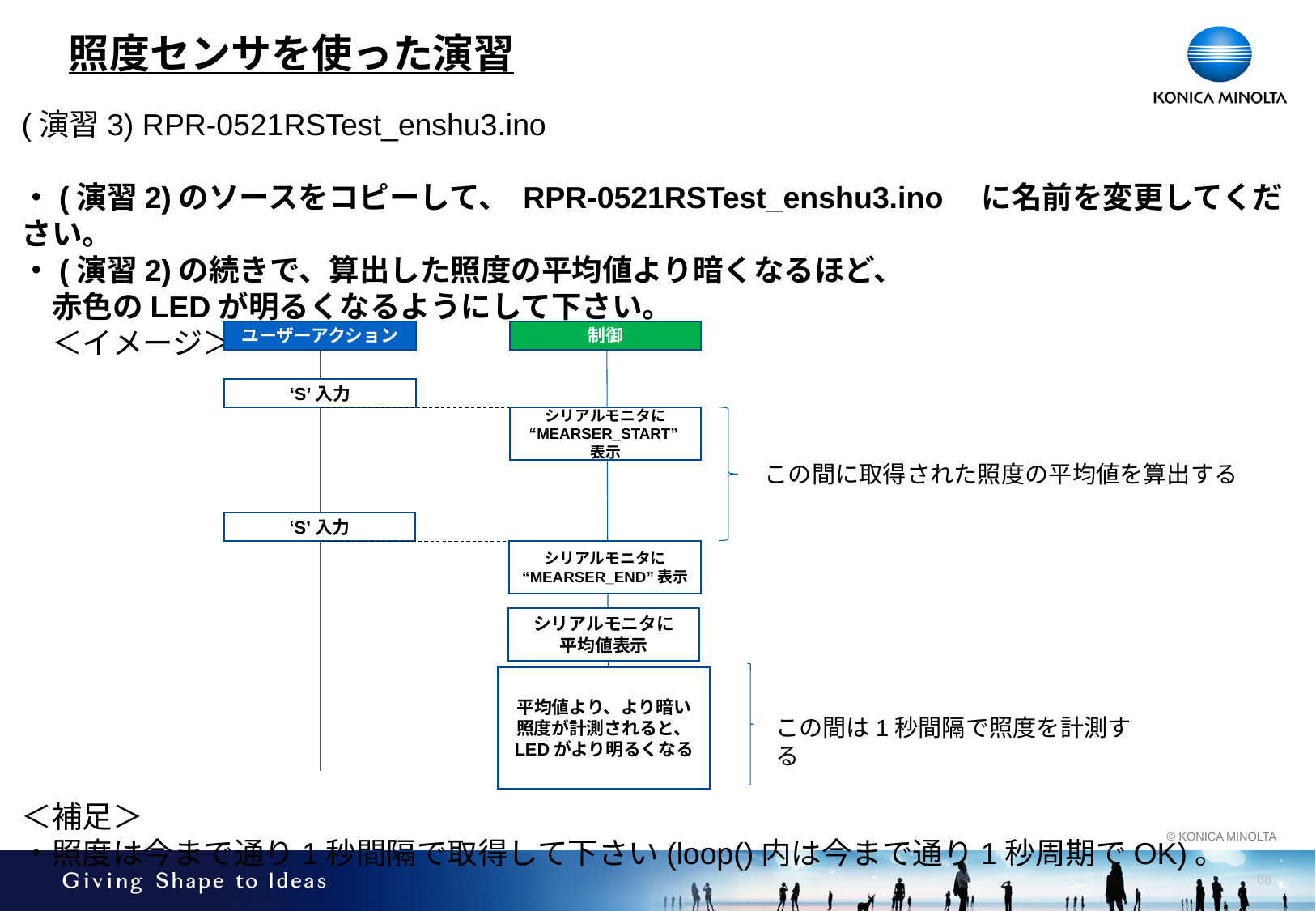

# 照度センサを使った演習
(演習3) RPR-0521RSTest_enshu3.ino

・(演習2)のソースをコピーして、 RPR-0521RSTest_enshu3.ino　に名前を変更してください。
・(演習2)の続きで、算出した照度の平均値より暗くなるほど、
　赤色のLEDが明るくなるようにして下さい。
　＜イメージ＞

＜補足＞
・照度は今まで通り1秒間隔で取得して下さい(loop()内は今まで通り1秒周期でOK)。

ユーザーアクション
制御
‘S’入力
シリアルモニタに
“MEARSER_START”表示

この間に取得された照度の平均値を算出する
‘S’入力
シリアルモニタに
“MEARSER_END”表示
シリアルモニタに
平均値表示

平均値より、より暗い照度が計測されると、
LEDがより明るくなる
この間は1秒間隔で照度を計測する
68